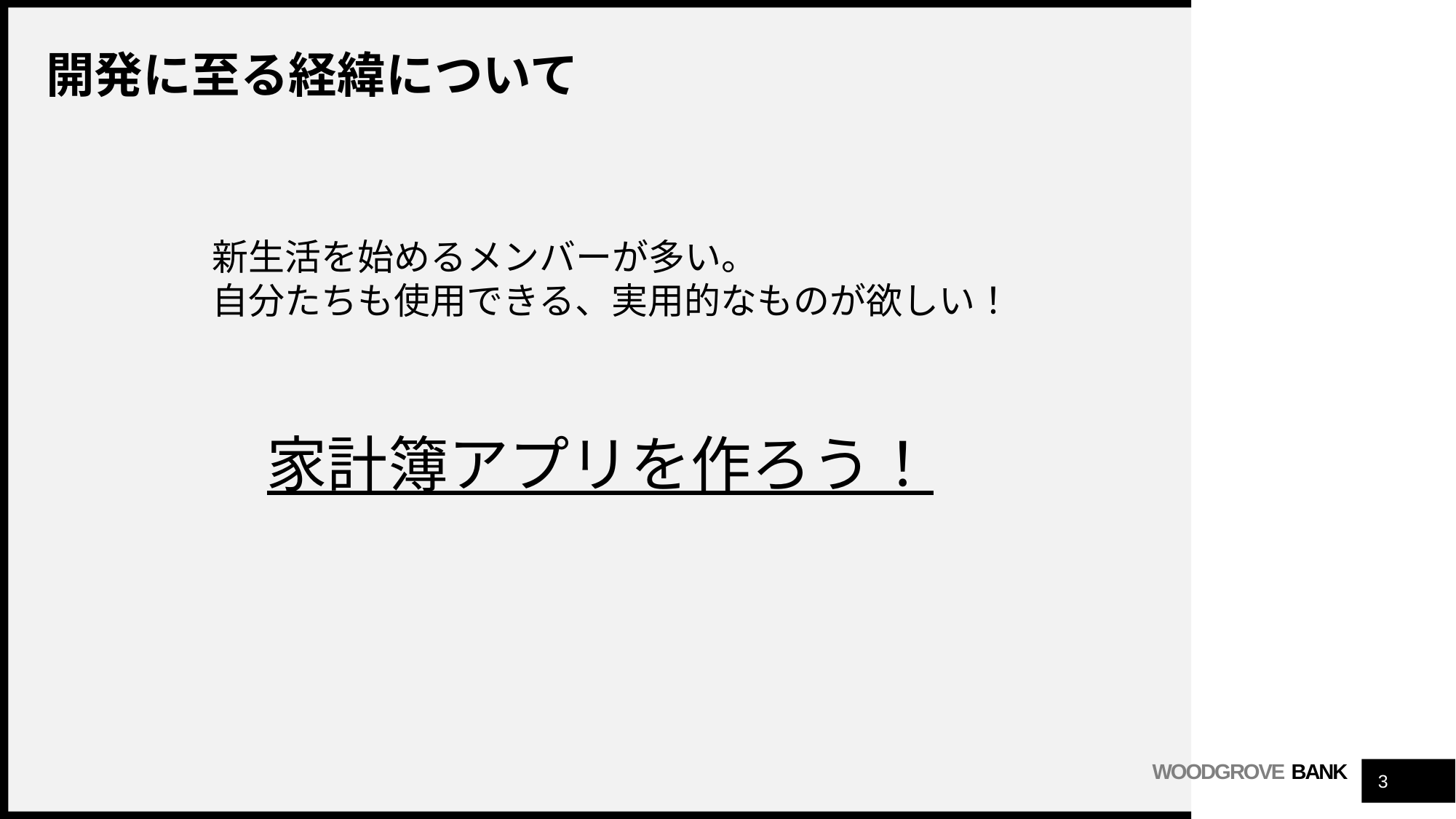

開発に至る経緯について
新生活を始めるメンバーが多い。
自分たちも使用できる、実用的なものが欲しい！
家計簿アプリを作ろう！
3